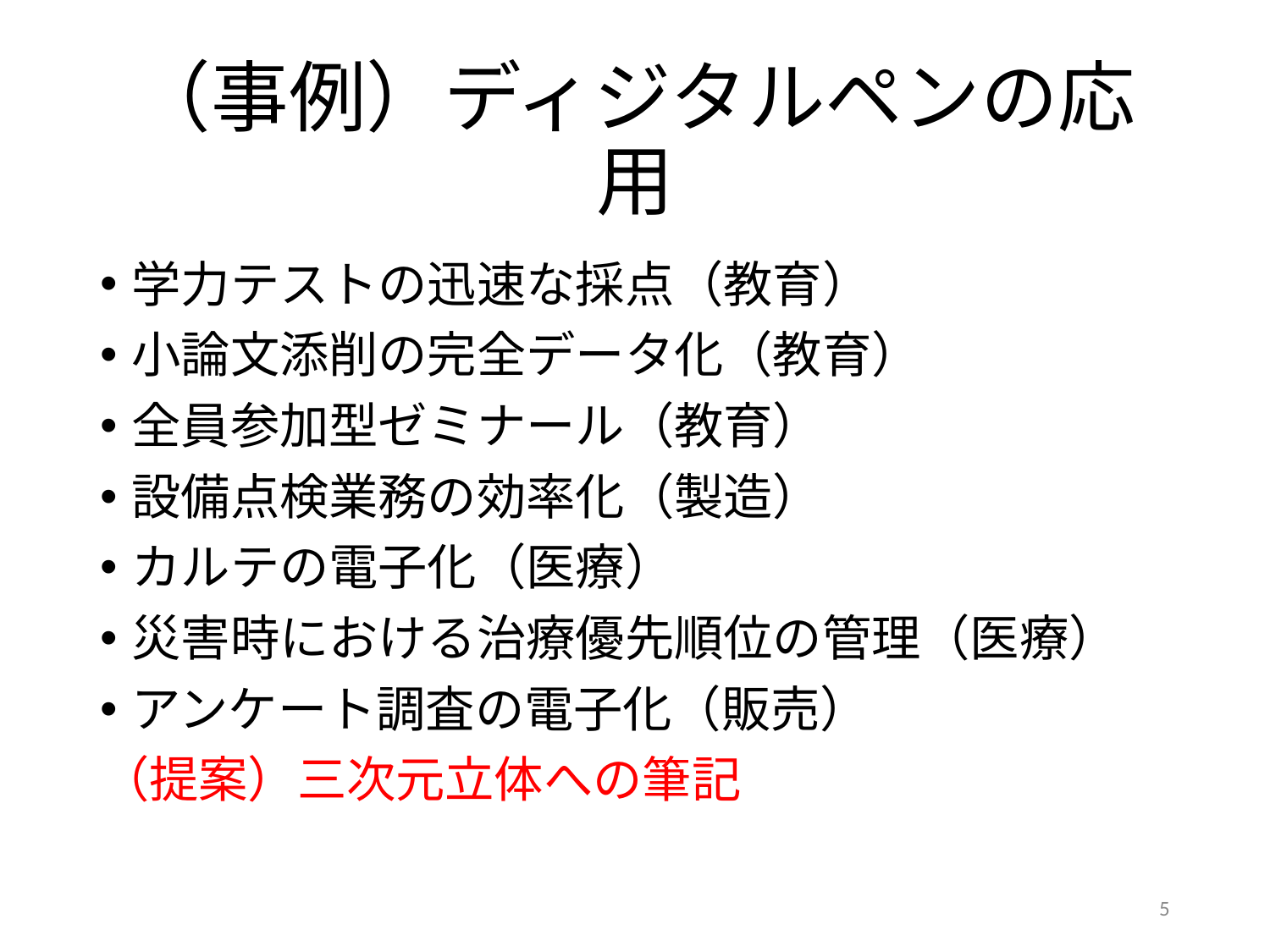

# （事例）ディジタルペンの応用
学力テストの迅速な採点（教育）
小論文添削の完全データ化（教育）
全員参加型ゼミナール（教育）
設備点検業務の効率化（製造）
カルテの電子化（医療）
災害時における治療優先順位の管理（医療）
アンケート調査の電子化（販売）
（提案）三次元立体への筆記

5